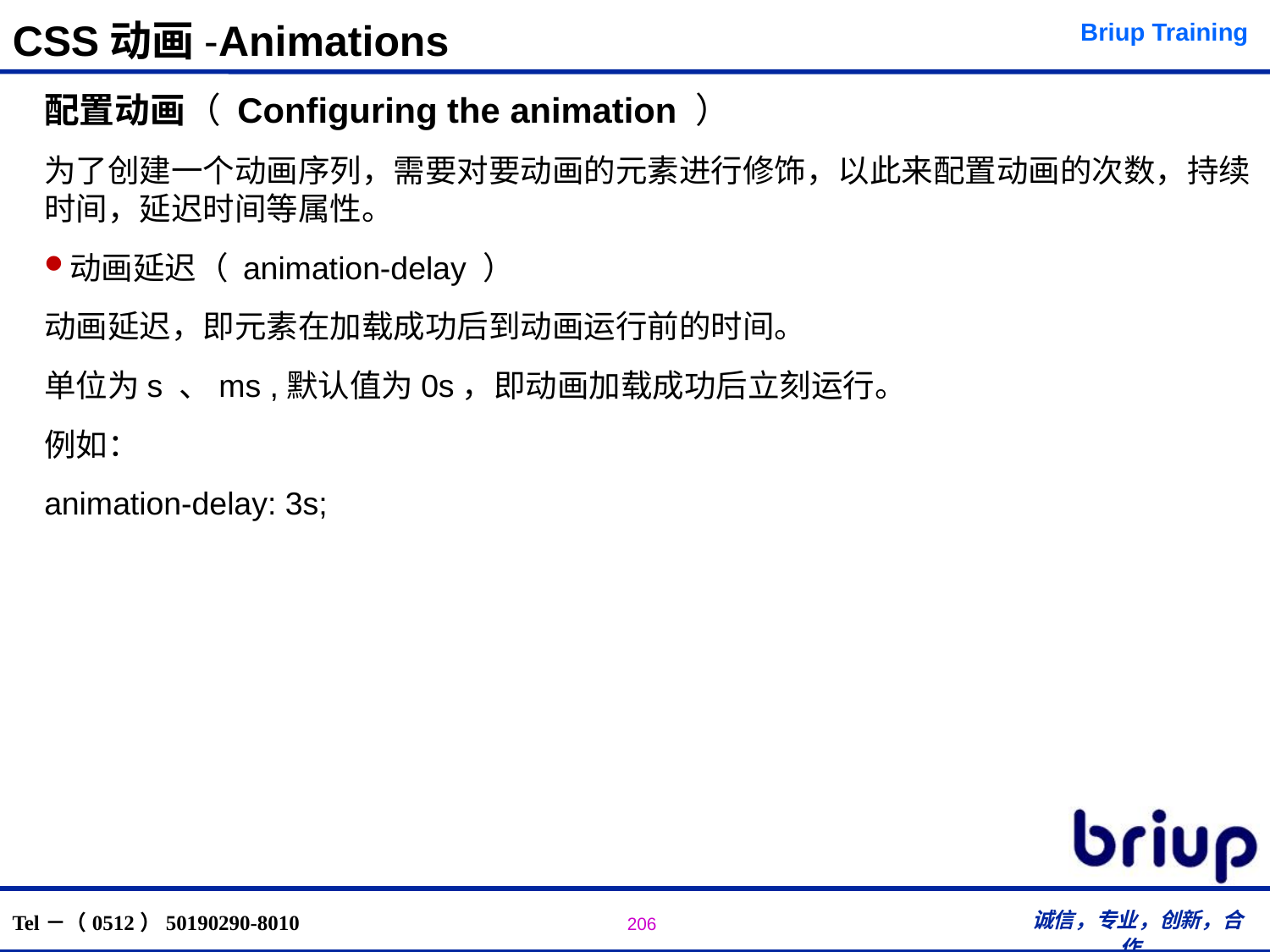

# CSS动画-Animations
配置动画（ Configuring the animation ）
为了创建一个动画序列，需要对要动画的元素进行修饰，以此来配置动画的次数，持续时间，延迟时间等属性。
动画延迟（ animation-delay ）
动画延迟，即元素在加载成功后到动画运行前的时间。
单位为s 、ms ,默认值为0s，即动画加载成功后立刻运行。
例如：
animation-delay: 3s;